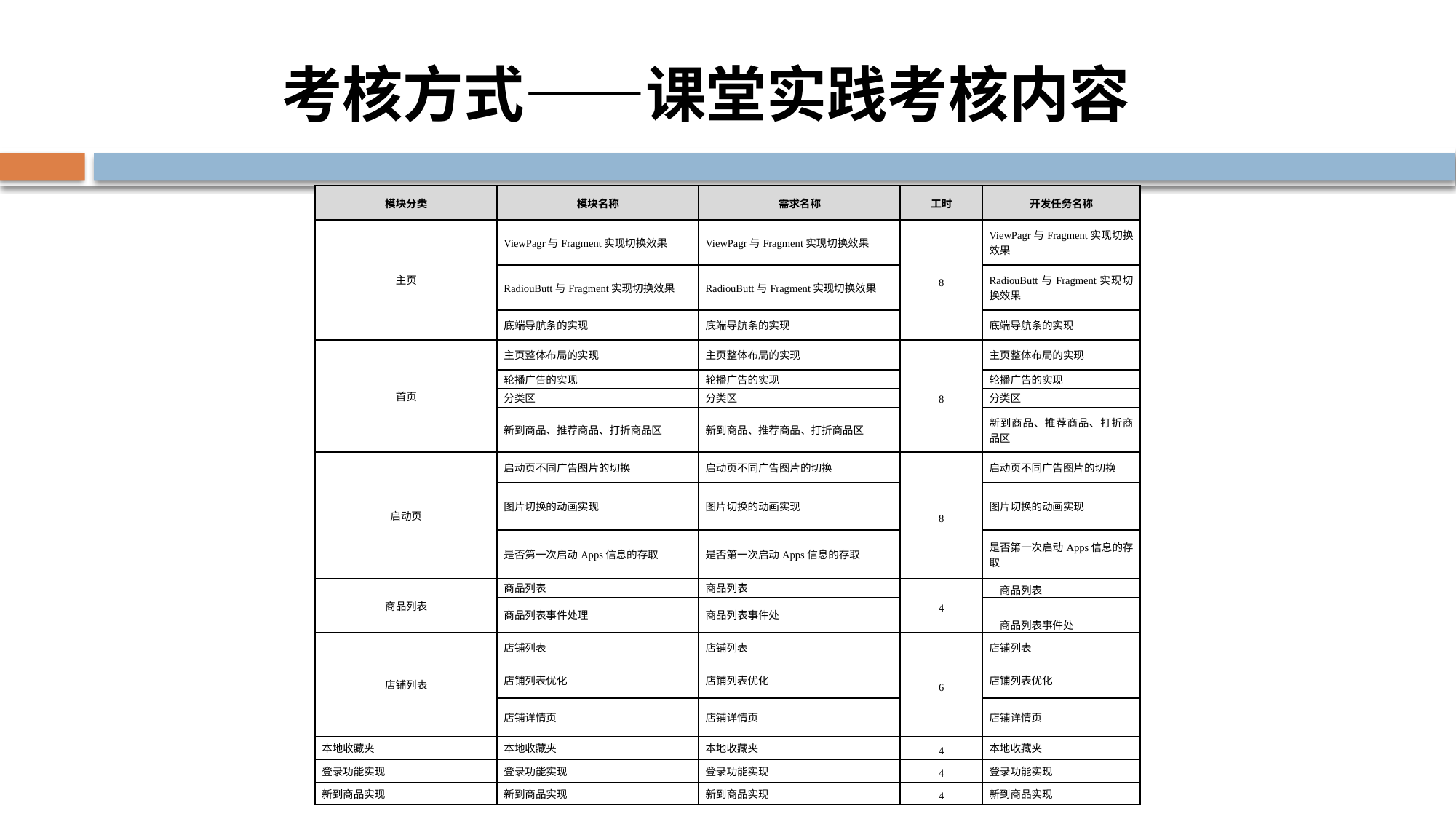

考核方式——课堂实践考核内容
| 模块分类 | 模块名称 | 需求名称 | 工时 | 开发任务名称 |
| --- | --- | --- | --- | --- |
| 主页 | ViewPagr与Fragment实现切换效果 | ViewPagr与Fragment实现切换效果 | 8 | ViewPagr与Fragment实现切换效果 |
|  | RadiouButt与Fragment实现切换效果 | RadiouButt与Fragment实现切换效果 |  | RadiouButt与Fragment实现切换效果 |
|  | 底端导航条的实现 | 底端导航条的实现 |  | 底端导航条的实现 |
| 首页 | 主页整体布局的实现 | 主页整体布局的实现 | 8 | 主页整体布局的实现 |
|  | 轮播广告的实现 | 轮播广告的实现 |  | 轮播广告的实现 |
|  | 分类区 | 分类区 |  | 分类区 |
|  | 新到商品、推荐商品、打折商品区 | 新到商品、推荐商品、打折商品区 |  | 新到商品、推荐商品、打折商品区 |
| 启动页 | 启动页不同广告图片的切换 | 启动页不同广告图片的切换 | 8 | 启动页不同广告图片的切换 |
|  | 图片切换的动画实现 | 图片切换的动画实现 |  | 图片切换的动画实现 |
|  | 是否第一次启动Apps信息的存取 | 是否第一次启动Apps信息的存取 |  | 是否第一次启动Apps信息的存取 |
| 商品列表 | 商品列表 | 商品列表 | 4 | 商品列表 |
|  | 商品列表事件处理 | 商品列表事件处 |  | 商品列表事件处 |
| 店铺列表 | 店铺列表 | 店铺列表 | 6 | 店铺列表 |
|  | 店铺列表优化 | 店铺列表优化 |  | 店铺列表优化 |
|  | 店铺详情页 | 店铺详情页 |  | 店铺详情页 |
| 本地收藏夹 | 本地收藏夹 | 本地收藏夹 | 4 | 本地收藏夹 |
| 登录功能实现 | 登录功能实现 | 登录功能实现 | 4 | 登录功能实现 |
| 新到商品实现 | 新到商品实现 | 新到商品实现 | 4 | 新到商品实现 |